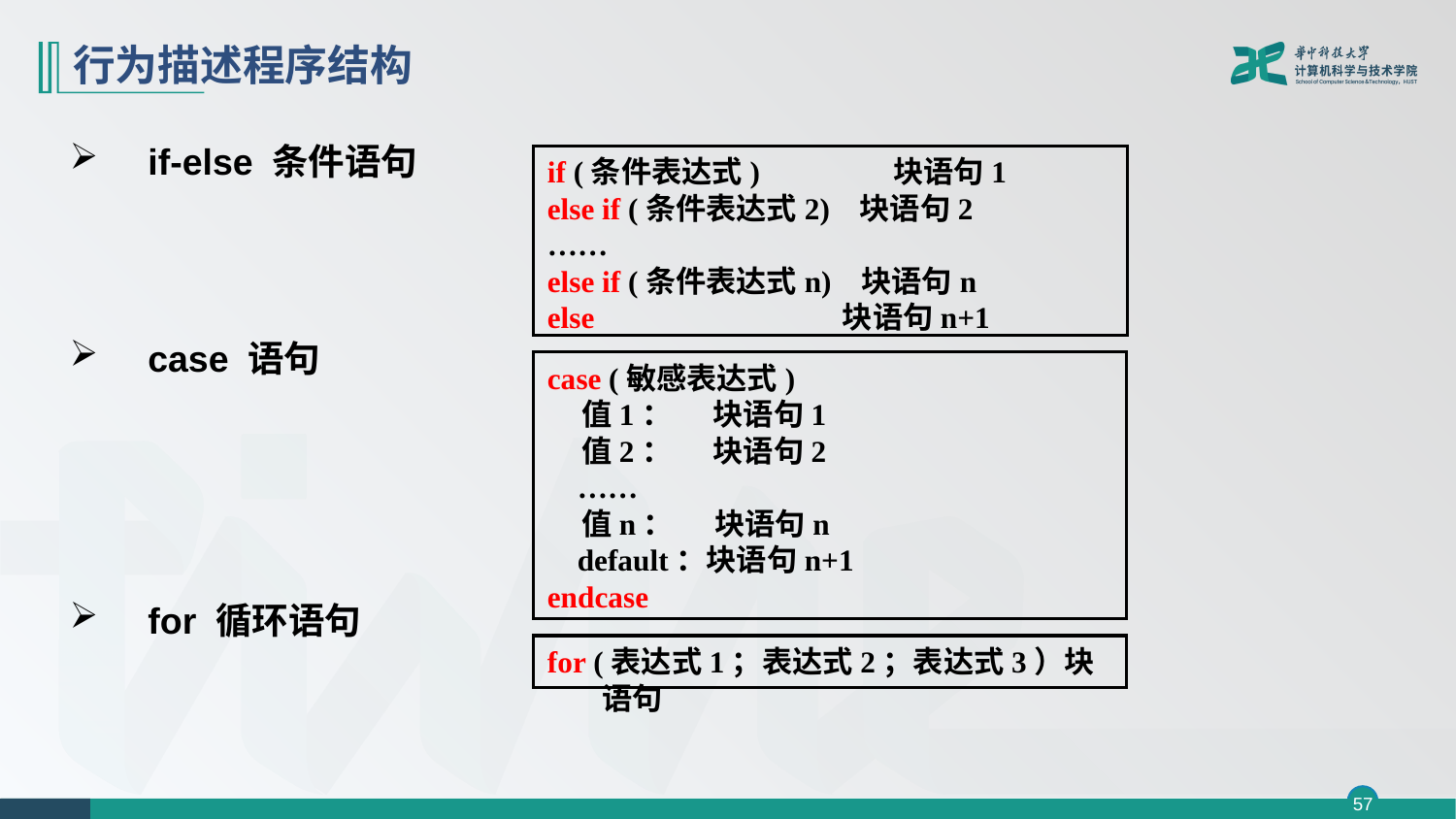

# 行为描述程序结构
if-else 条件语句

case 语句

for 循环语句
if (条件表达式)	块语句1
else if (条件表达式2)   块语句2
……
else if (条件表达式n)   块语句n
else                                块语句n+1
case (敏感表达式)
    值1：      块语句1
    值2：      块语句2
    ……
    值n：      块语句n
    default：块语句n+1
endcase
for (表达式1；表达式2；表达式3）块语句